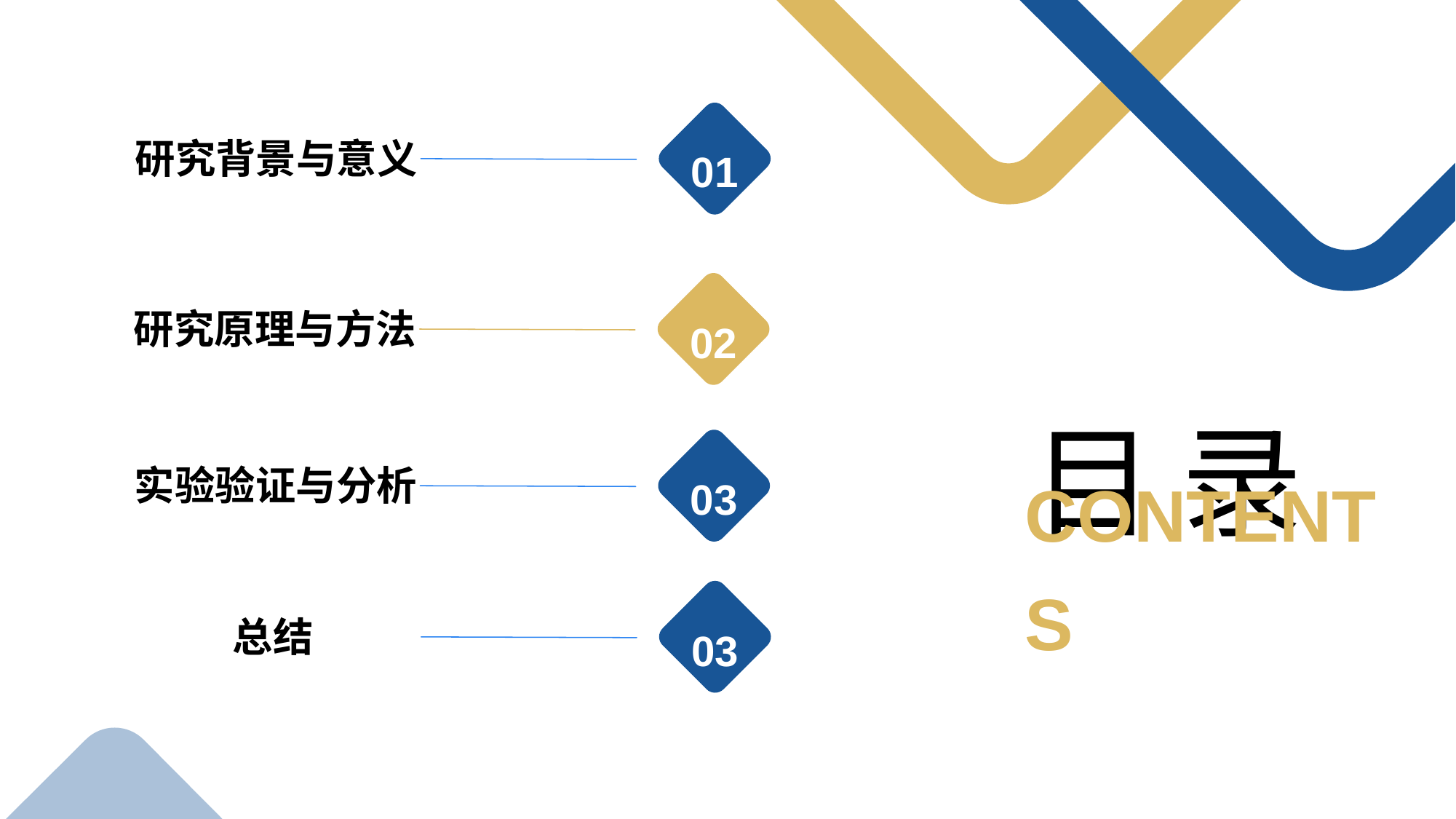

研究背景与意义

01

研究原理与方法

02

目 录

实验验证与分析

03

CONTENTS

总结

03